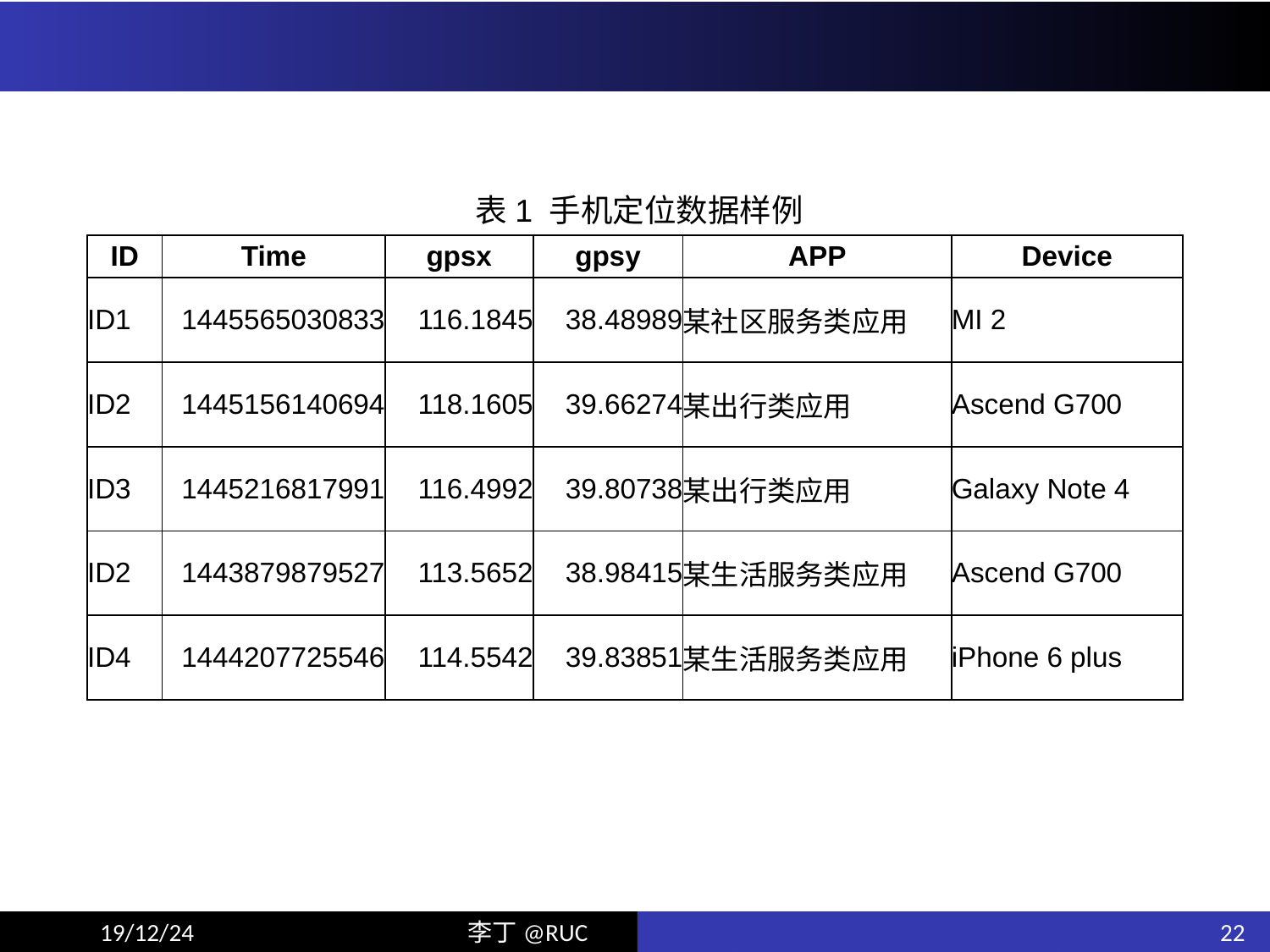

#
表1 手机定位数据样例
| ID | Time | gpsx | gpsy | APP | Device |
| --- | --- | --- | --- | --- | --- |
| ID1 | 1445565030833 | 116.1845 | 38.48989 | 某社区服务类应用 | MI 2 |
| ID2 | 1445156140694 | 118.1605 | 39.66274 | 某出行类应用 | Ascend G700 |
| ID3 | 1445216817991 | 116.4992 | 39.80738 | 某出行类应用 | Galaxy Note 4 |
| ID2 | 1443879879527 | 113.5652 | 38.98415 | 某生活服务类应用 | Ascend G700 |
| ID4 | 1444207725546 | 114.5542 | 39.83851 | 某生活服务类应用 | iPhone 6 plus |
22
19/12/24
李丁@RUC